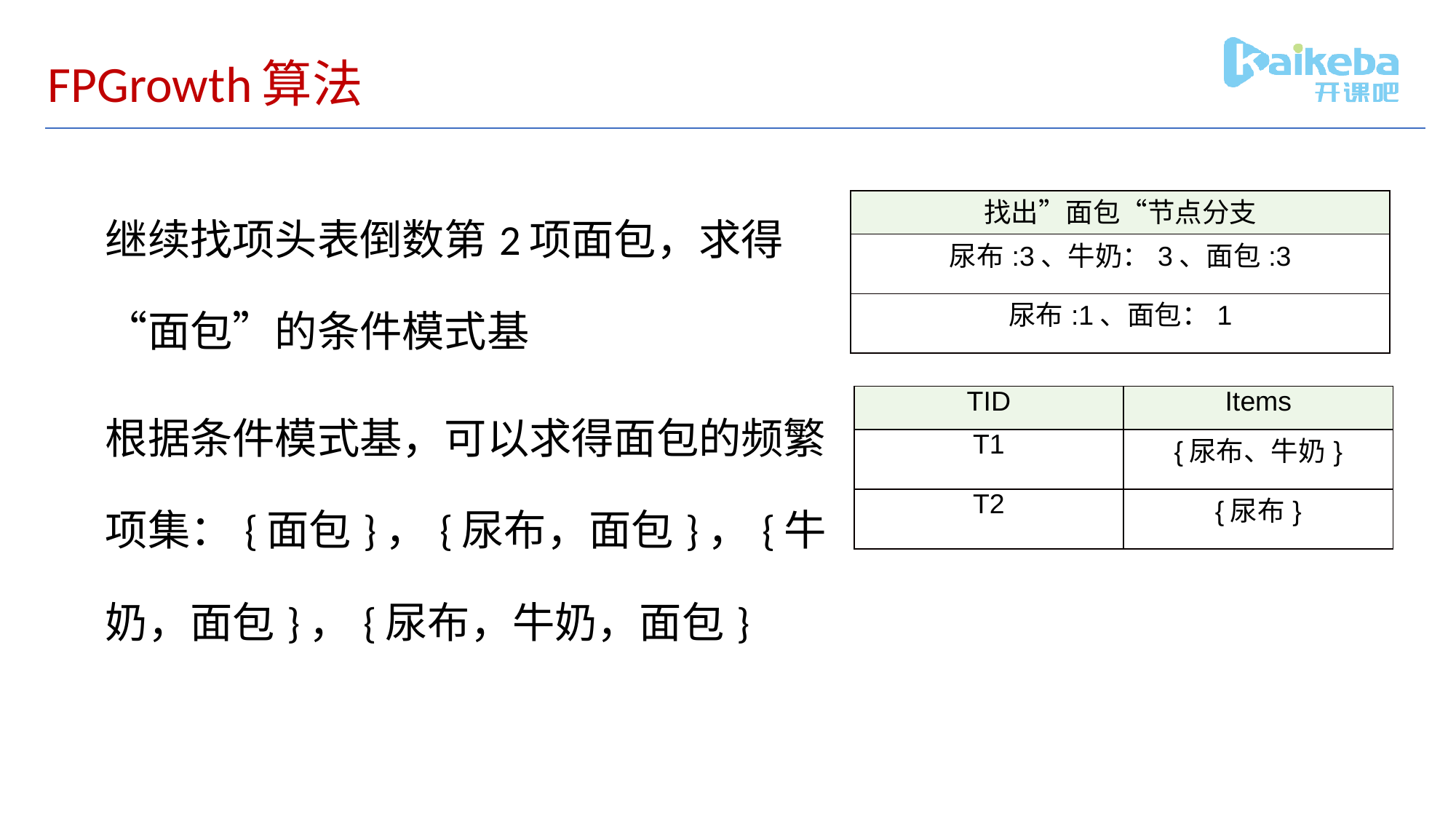

# FPGrowth算法
继续找项头表倒数第2项面包，求得“面包”的条件模式基
根据条件模式基，可以求得面包的频繁项集：{面包}，{尿布，面包}，{牛奶，面包}，{尿布，牛奶，面包}
| 找出”面包“节点分支 |
| --- |
| 尿布:3、牛奶：3、面包:3 |
| 尿布:1、面包：1 |
| TID | Items |
| --- | --- |
| T1 | {尿布、牛奶} |
| T2 | {尿布} |